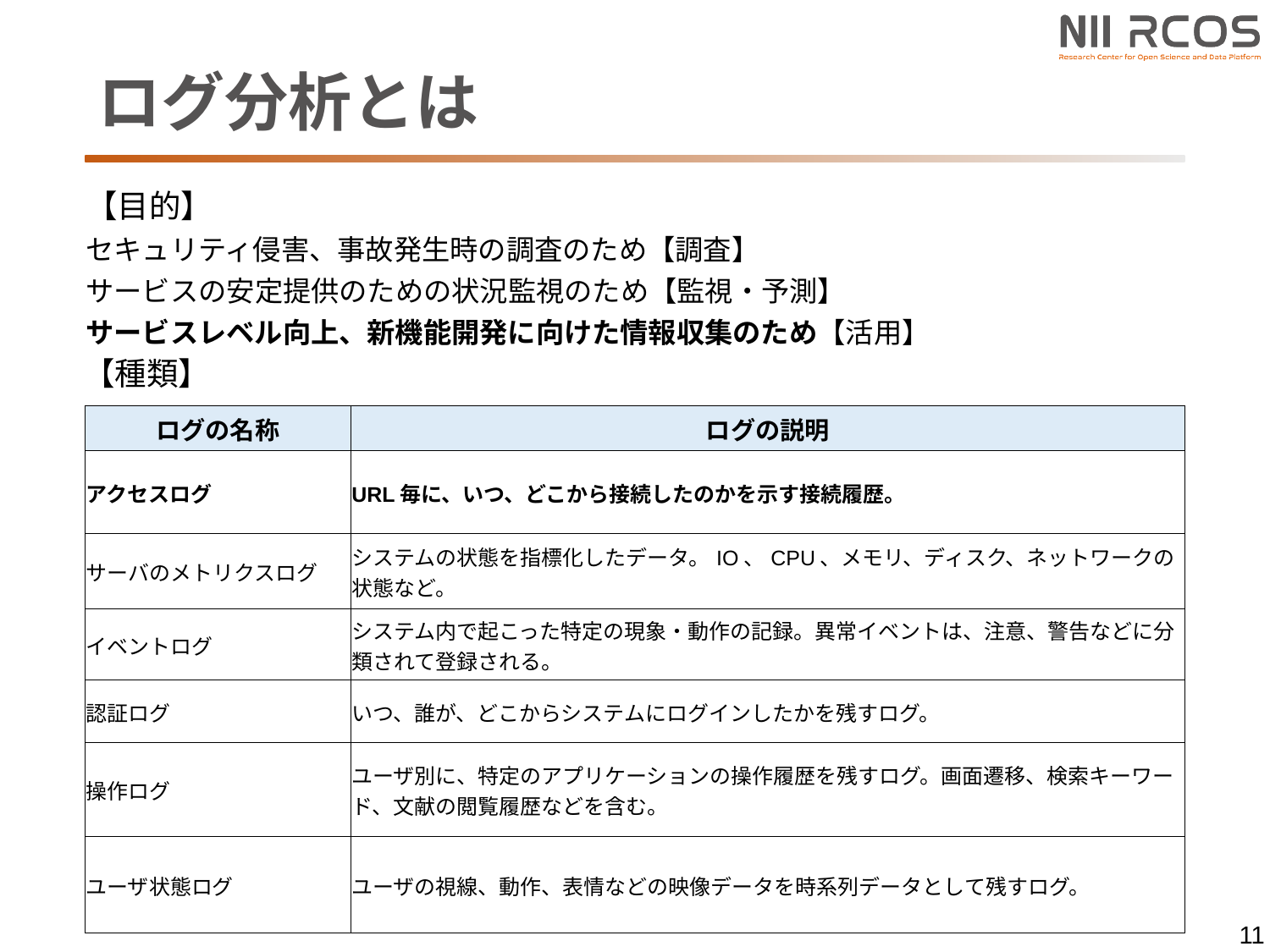

# ログ分析とは
| 【目的】 セキュリティ侵害、事故発生時の調査のため【調査】 |
| --- |
| サービスの安定提供のための状況監視のため【監視・予測】 |
| サービスレベル向上、新機能開発に向けた情報収集のため【活用】 |
【種類】
| ログの名称 | ログの説明 |
| --- | --- |
| アクセスログ | URL毎に、いつ、どこから接続したのかを示す接続履歴。 |
| サーバのメトリクスログ | システムの状態を指標化したデータ。IO、CPU、メモリ、ディスク、ネットワークの状態など。 |
| イベントログ | システム内で起こった特定の現象・動作の記録。異常イベントは、注意、警告などに分類されて登録される。 |
| 認証ログ | いつ、誰が、どこからシステムにログインしたかを残すログ。 |
| 操作ログ | ユーザ別に、特定のアプリケーションの操作履歴を残すログ。画面遷移、検索キーワード、文献の閲覧履歴などを含む。 |
| ユーザ状態ログ | ユーザの視線、動作、表情などの映像データを時系列データとして残すログ。 |
11